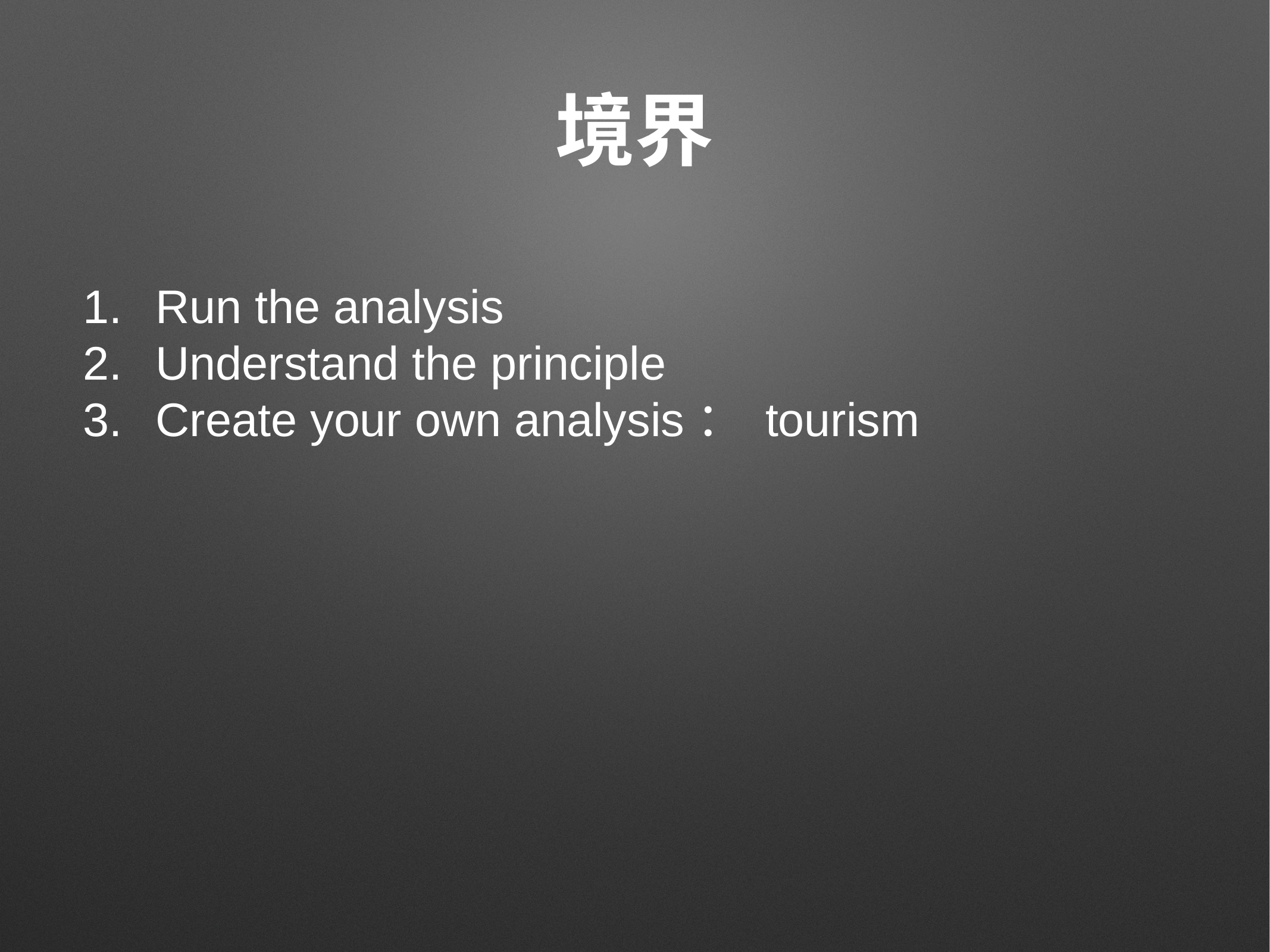

# 境界
Run the analysis
Understand the principle
Create your own analysis： tourism